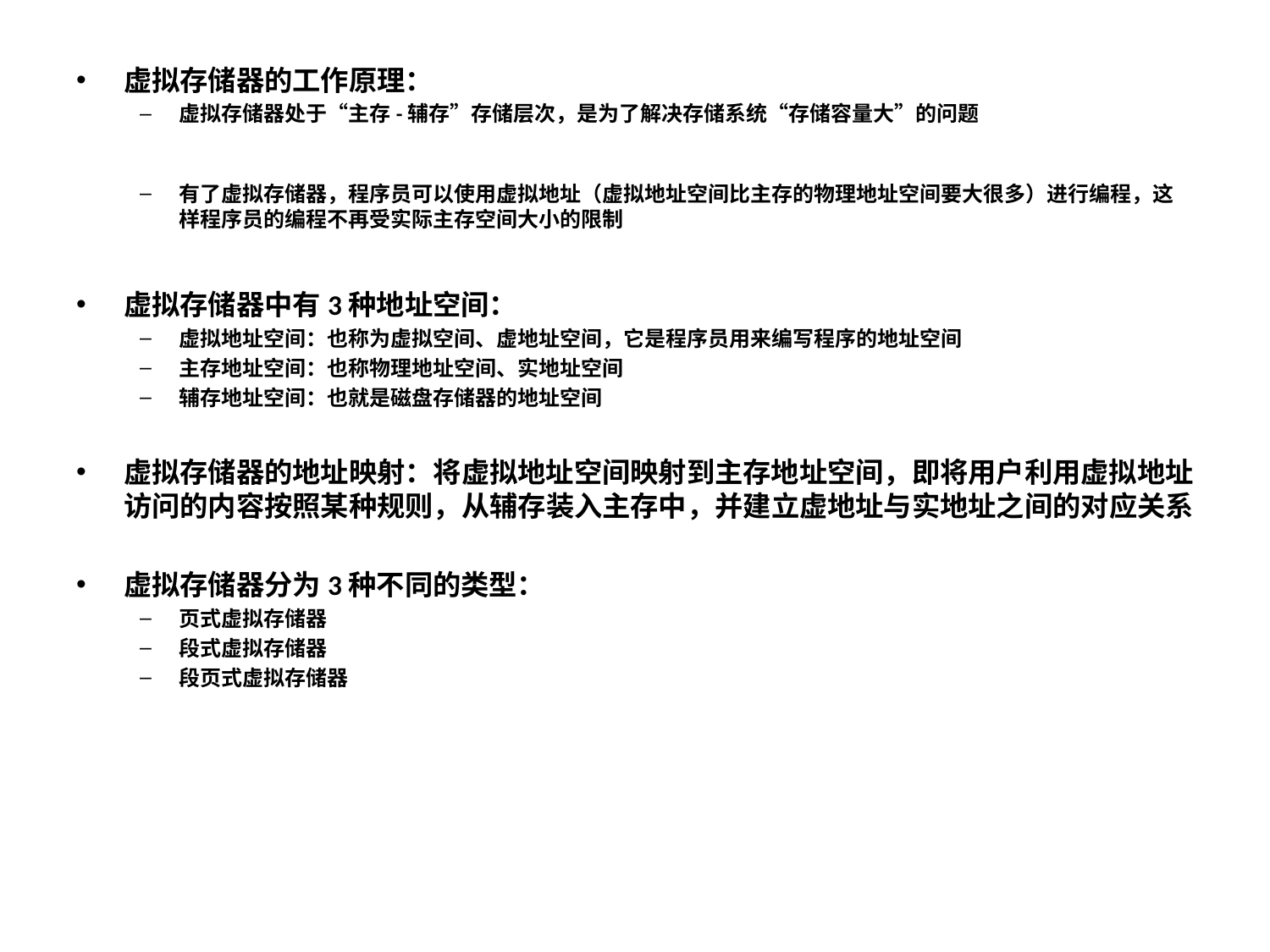

虚拟存储器的工作原理：
虚拟存储器处于“主存-辅存”存储层次，是为了解决存储系统“存储容量大”的问题

有了虚拟存储器，程序员可以使用虚拟地址（虚拟地址空间比主存的物理地址空间要大很多）进行编程，这样程序员的编程不再受实际主存空间大小的限制

虚拟存储器中有3种地址空间：
虚拟地址空间：也称为虚拟空间、虚地址空间，它是程序员用来编写程序的地址空间
主存地址空间：也称物理地址空间、实地址空间
辅存地址空间：也就是磁盘存储器的地址空间

虚拟存储器的地址映射：将虚拟地址空间映射到主存地址空间，即将用户利用虚拟地址访问的内容按照某种规则，从辅存装入主存中，并建立虚地址与实地址之间的对应关系

虚拟存储器分为3种不同的类型：
页式虚拟存储器
段式虚拟存储器
段页式虚拟存储器